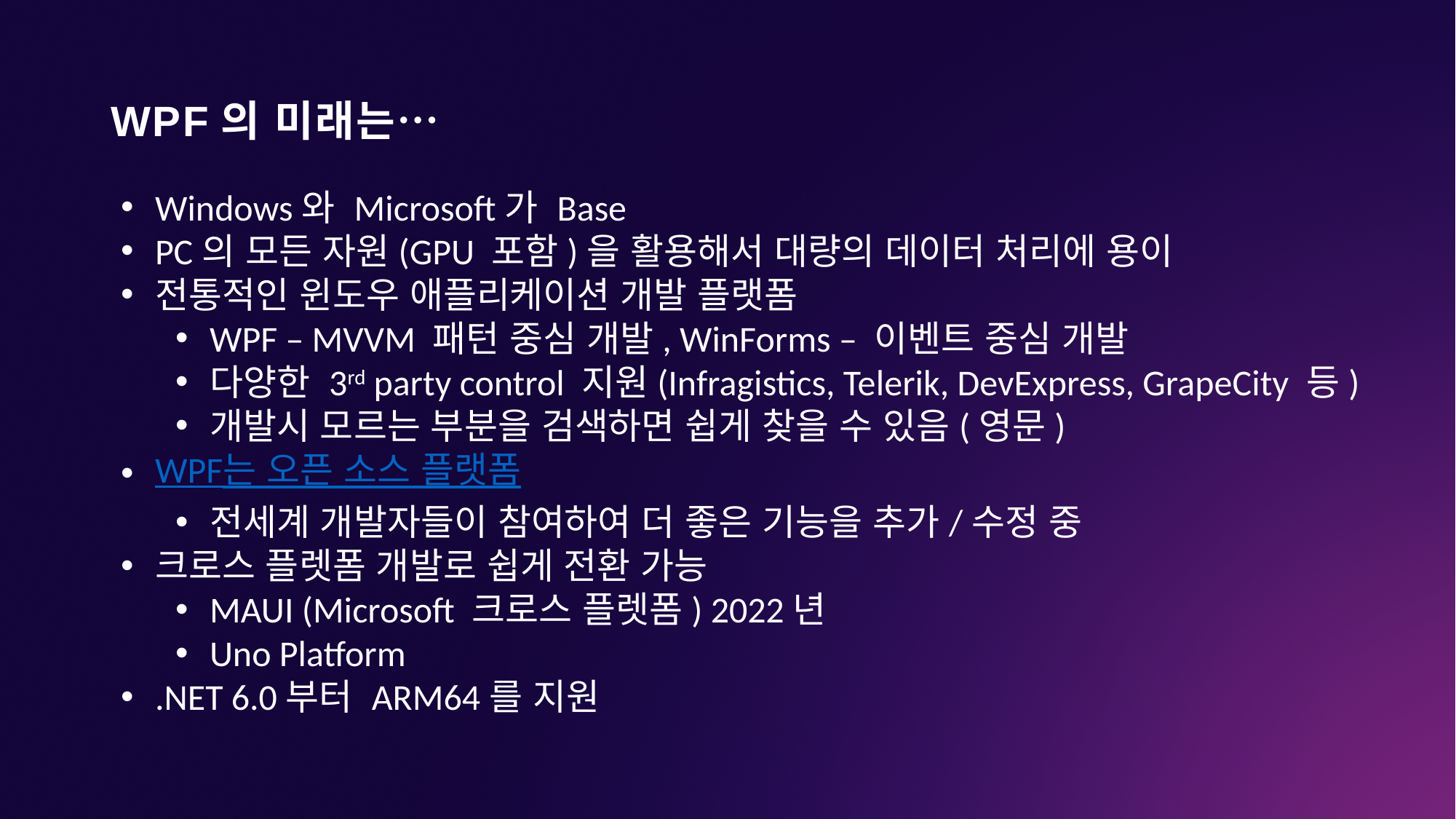

# WPF의 미래는…
Windows와 Microsoft가 Base
PC의 모든 자원(GPU 포함)을 활용해서 대량의 데이터 처리에 용이
전통적인 윈도우 애플리케이션 개발 플랫폼
WPF – MVVM 패턴 중심 개발, WinForms – 이벤트 중심 개발
다양한 3rd party control 지원(Infragistics, Telerik, DevExpress, GrapeCity 등)
개발시 모르는 부분을 검색하면 쉽게 찾을 수 있음(영문)
WPF는 오픈 소스 플랫폼
전세계 개발자들이 참여하여 더 좋은 기능을 추가/수정 중
크로스 플렛폼 개발로 쉽게 전환 가능
MAUI (Microsoft 크로스 플렛폼) 2022년
Uno Platform
.NET 6.0부터 ARM64를 지원